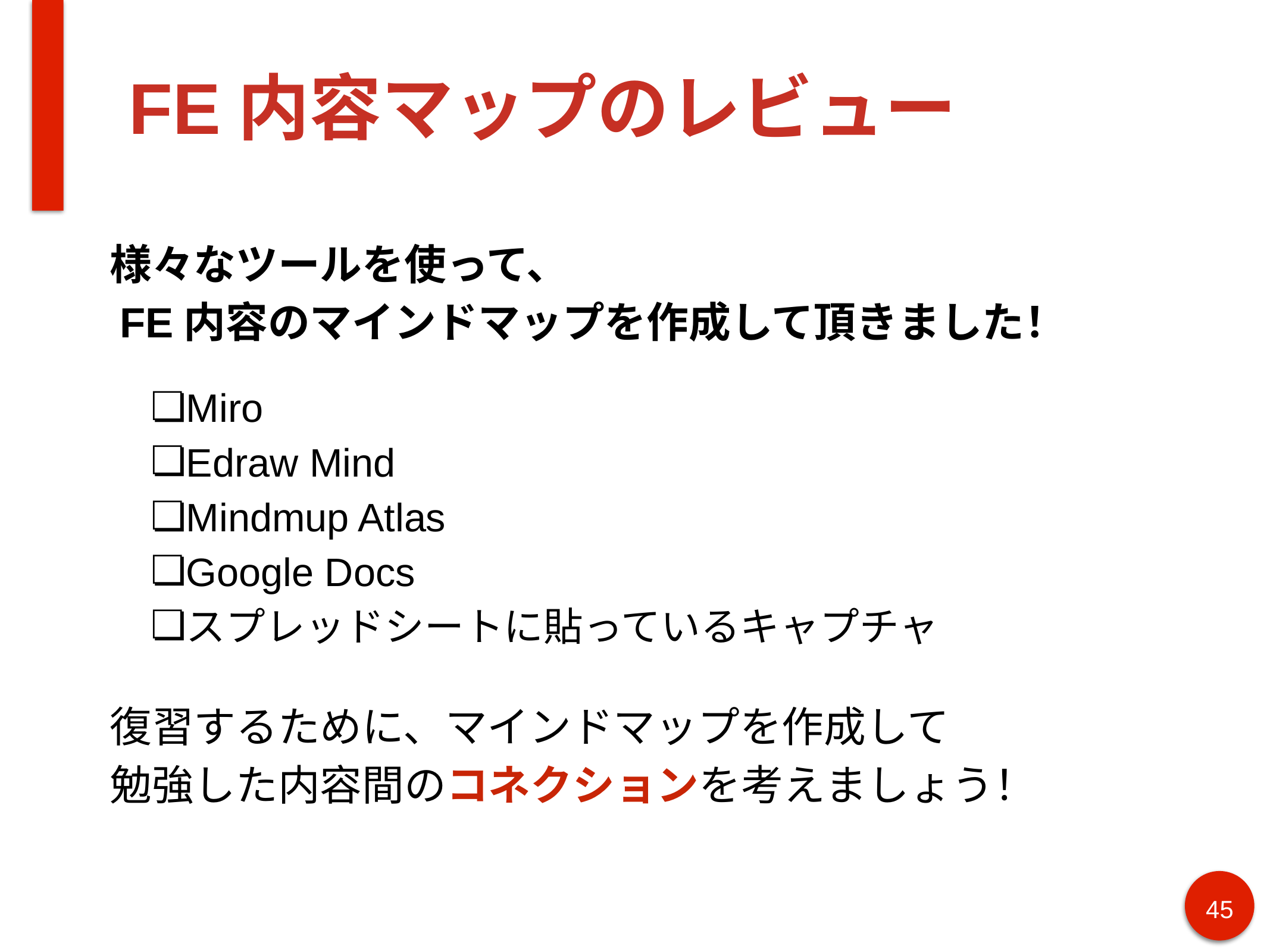

# FE内容マップのレビュー
　様々なツールを使って、
　FE内容のマインドマップを作成して頂きました！
Miro
Edraw Mind
Mindmup Atlas
Google Docs
スプレッドシートに貼っているキャプチャ
　復習するために、マインドマップを作成して
　勉強した内容間のコネクションを考えましょう！
45